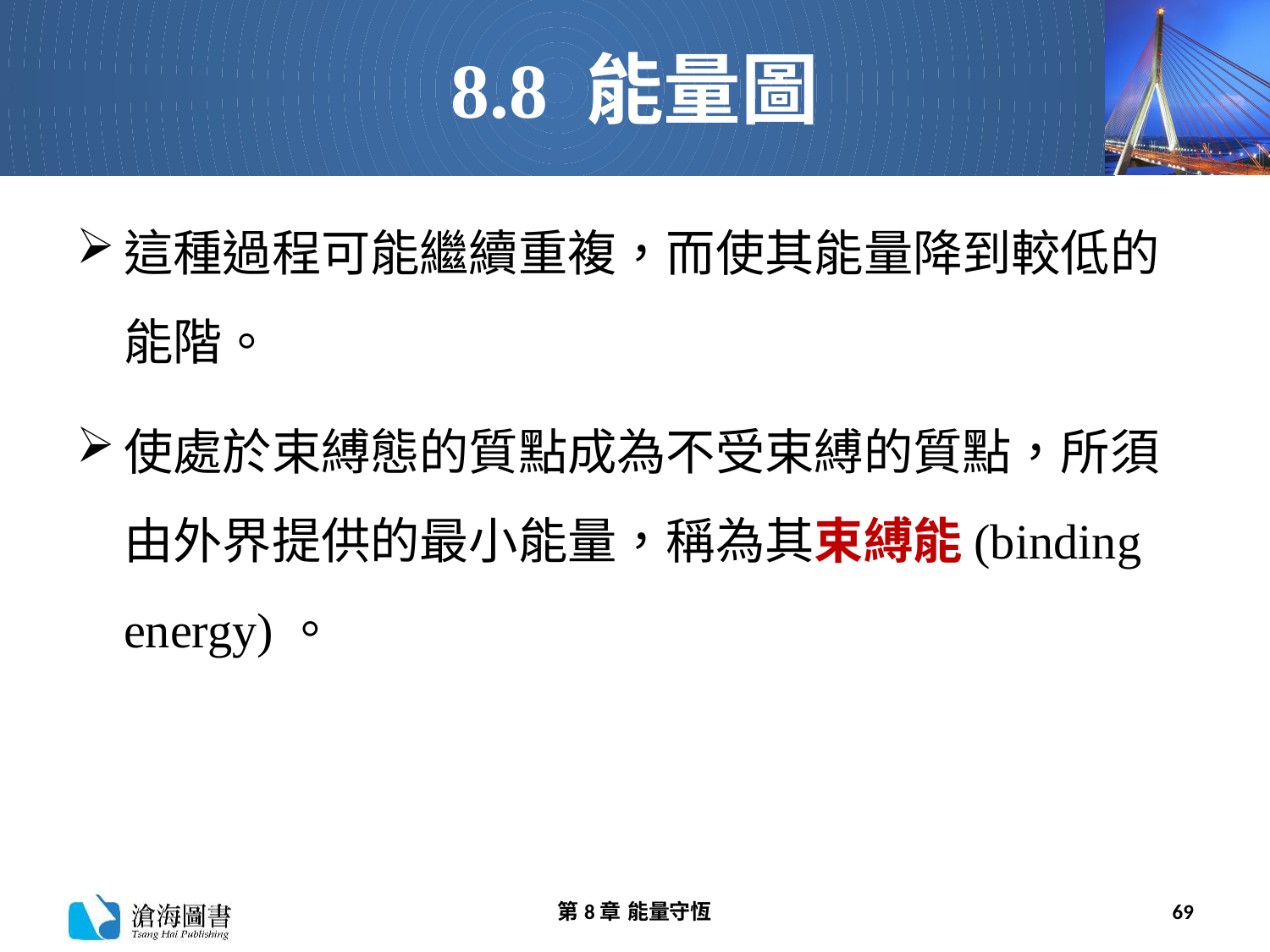

# 8.8 能量圖
這種過程可能繼續重複，而使其能量降到較低的能階。
使處於束縛態的質點成為不受束縛的質點，所須由外界提供的最小能量，稱為其束縛能(binding energy)。

第8章 能量守恆
69